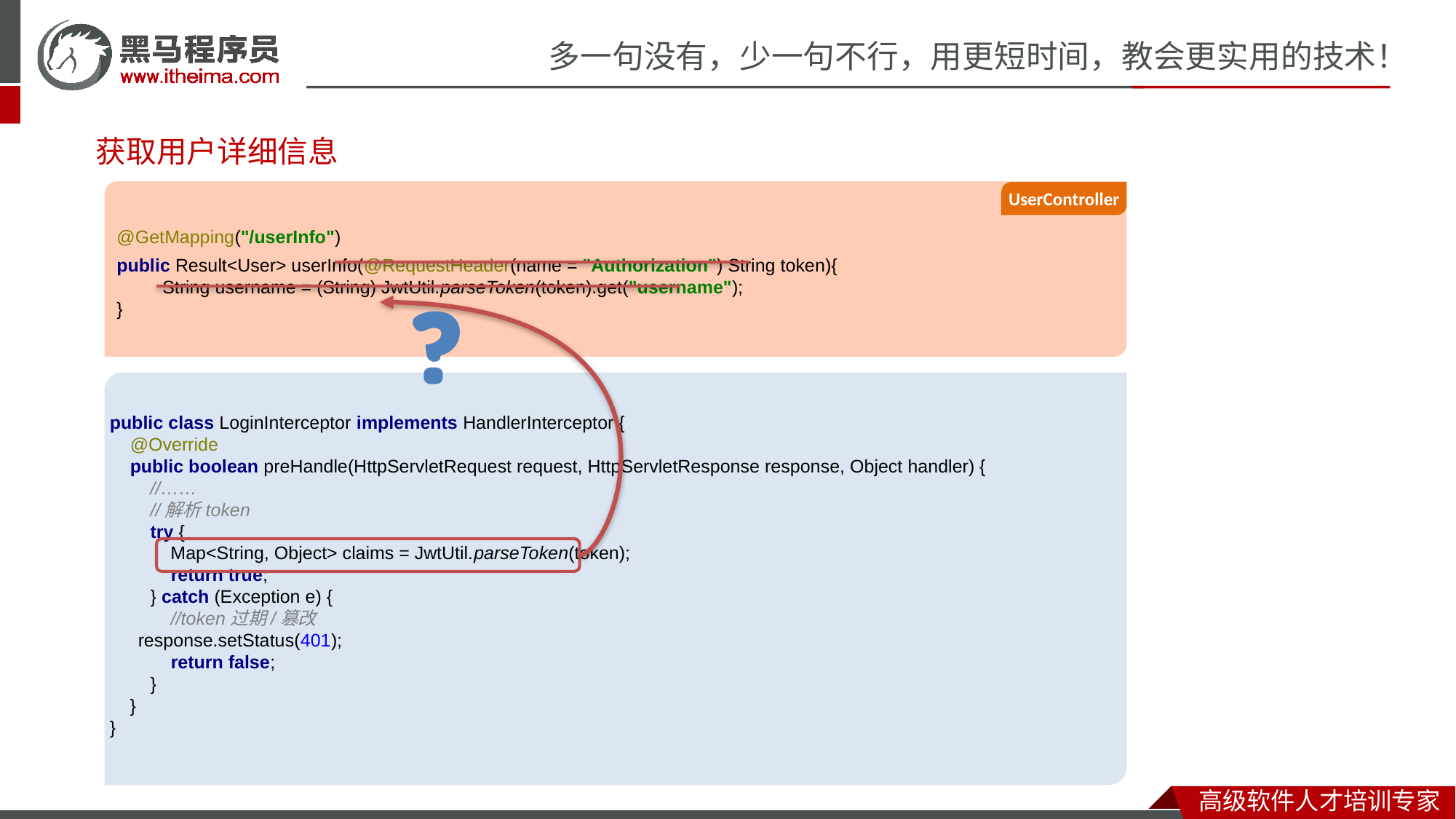

# 获取用户详细信息
@GetMapping("/userInfo")
public Result<User> userInfo(@RequestHeader(name = "Authorization") String token){
         String username = (String) JwtUtil.parseToken(token).get("username");
}
UserController

public class LoginInterceptor implements HandlerInterceptor {
    @Override
    public boolean preHandle(HttpServletRequest request, HttpServletResponse response, Object handler) {
        //……
        //解析token
        try {
            Map<String, Object> claims = JwtUtil.parseToken(token);
            return true;
        } catch (Exception e) {
            //token过期/篡改
      response.setStatus(401);
            return false;
        }
    }
}